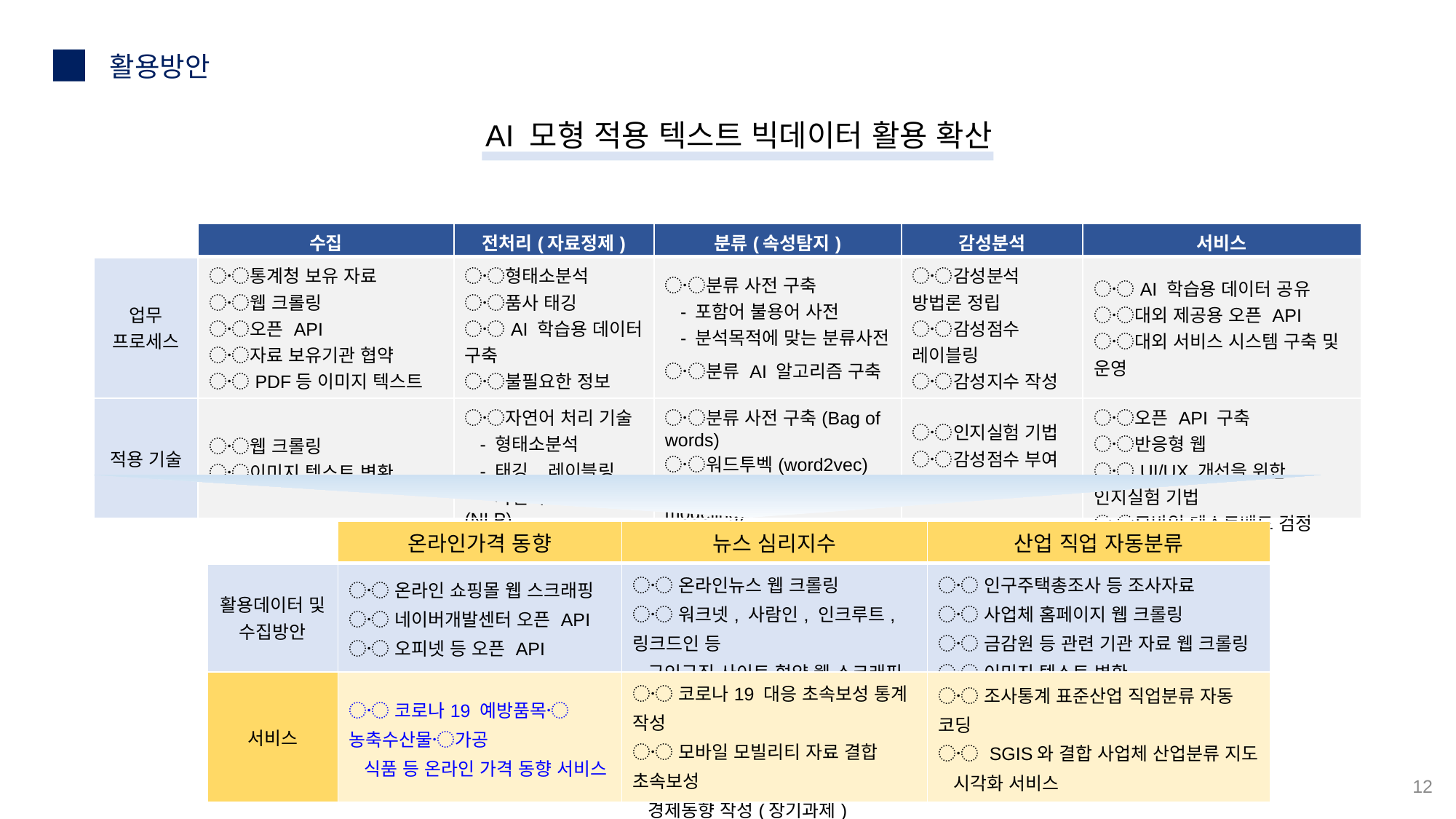

활용방안

AI 모형 적용 텍스트 빅데이터 활용 확산

|  | 수집 | 전처리(자료정제) | 분류(속성탐지) | 감성분석 | 서비스 |
| --- | --- | --- | --- | --- | --- |
| 업무 프로세스 | 〮통계청 보유 자료 〮웹 크롤링 〮오픈 API 〮자료 보유기관 협약 〮PDF등 이미지 텍스트 자료 변환 | 〮형태소분석 〮품사 태깅 〮AI 학습용 데이터 구축 〮불필요한 정보 정제 | 〮분류 사전 구축 - 포함어 불용어 사전 - 분석목적에 맞는 분류사전 〮분류 AI 알고리즘 구축 | 〮감성분석 방법론 정립 〮감성점수 레이블링 〮감성지수 작성 | 〮AI 학습용 데이터 공유 〮대외 제공용 오픈 API 〮대외 서비스 시스템 구축 및 운영 |
| 적용 기술 | 〮웹 크롤링 〮이미지 텍스트 변환 | 〮자연어 처리 기술 - 형태소분석 - 태깅, 레이블링 - 자연어처리 사전(NLP) | 〮분류 사전 구축(Bag of words) 〮워드투벡(word2vec) 〮토픽모델링(Topic modeling) | 〮인지실험 기법 〮감성점수 부여 레이블링 | 〮오픈 API 구축 〮반응형 웹 〮UI/UX 개선을 위한 인지실험 기법 〮모바일 테스트베드 검정 |

|  | 온라인가격 동향 | 뉴스 심리지수 | 산업 직업 자동분류 |
| --- | --- | --- | --- |
| 활용데이터 및 수집방안 | 〮 온라인 쇼핑몰 웹 스크래핑 〮 네이버개발센터 오픈 API 〮 오피넷 등 오픈 API | 〮 온라인뉴스 웹 크롤링 〮 워크넷, 사람인, 인크루트, 링크드인 등 구인구직 사이트 협약 웹 스크래핑 | 〮 인구주택총조사 등 조사자료 〮 사업체 홈페이지 웹 크롤링 〮 금감원 등 관련 기관 자료 웹 크롤링 〮 이미지 텍스트 변환 |
| 서비스 | 〮 코로나19 예방품목〮 농축수산물〮가공 식품 등 온라인 가격 동향 서비스 | 〮 코로나19 대응 초속보성 통계 작성 〮 모바일 모빌리티 자료 결합 초속보성 경제동향 작성(장기과제) | 〮 조사통계 표준산업 직업분류 자동 코딩 〮 SGIS와 결합 사업체 산업분류 지도 시각화 서비스 |
12